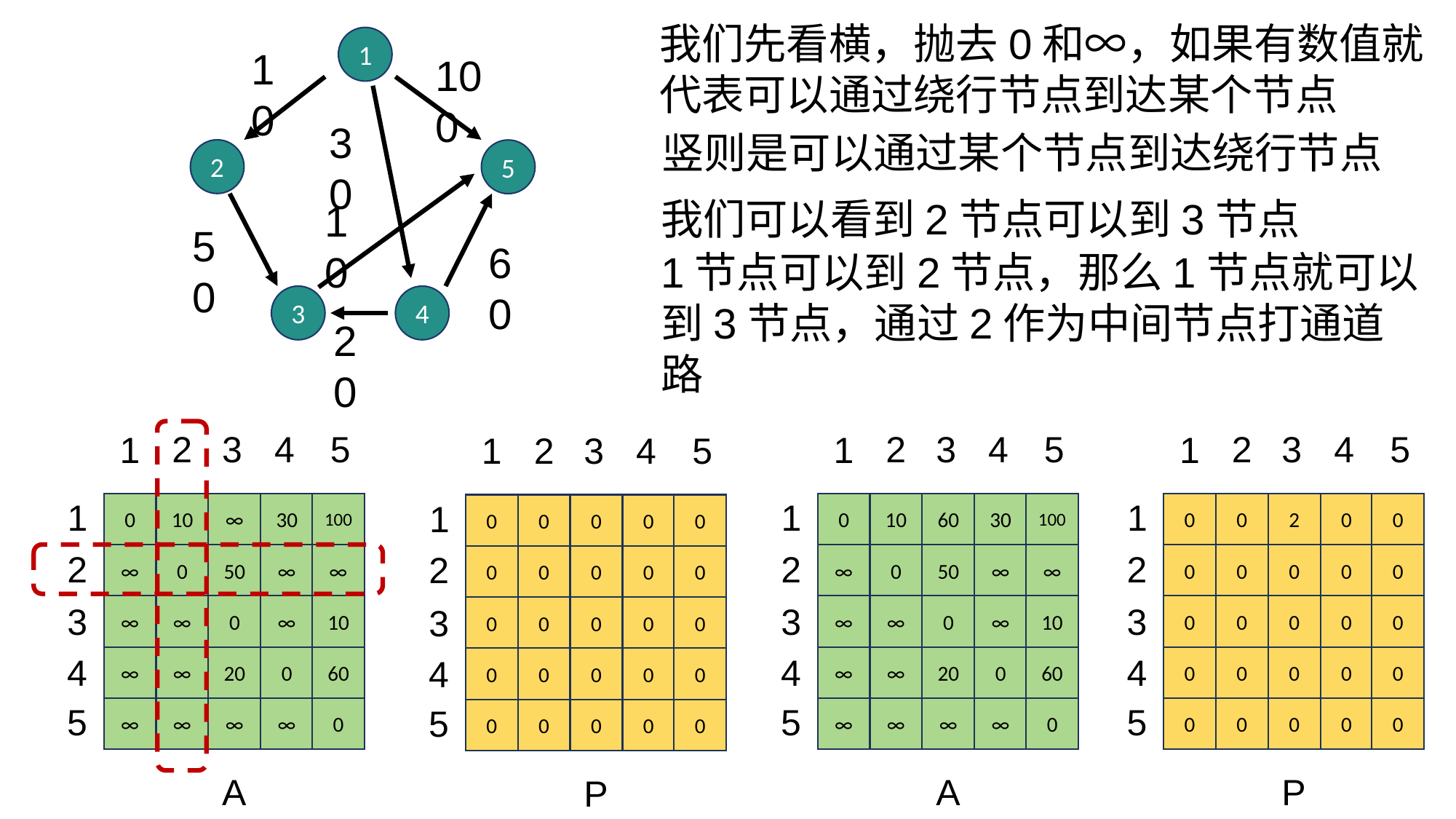

我们先看横，抛去0和∞，如果有数值就代表可以通过绕行节点到达某个节点
1
10
100
30
竖则是可以通过某个节点到达绕行节点
2
5
我们可以看到2节点可以到3节点
10
50
60
1节点可以到2节点，那么1节点就可以到3节点，通过2作为中间节点打通道路
3
4
20
4
5
4
5
4
5
3
3
3
2
2
2
1
1
1
4
5
3
2
1
1
1
1
1
10
30
100
10
30
100
0
0
0
0
∞
0
60
0
2
0
0
0
0
0
2
2
2
2

0
∞
∞
0
∞
∞
0
0
0
∞
50
∞
50
0
0
0
0
0
0
0

3
3
3
3
∞
∞
10
∞
∞
10
0
0
0
∞
0
∞
0
0
0
0
0
0
0
0
4
4
4
4
∞
0
60
∞
0
60
0
0
0
∞
20
∞
20
0
0
0
0
0
0
0
5
5
5
5
∞
∞
0
∞
∞
0
0
0
0
∞
∞
∞
∞
0
0
0
0
0
0
0
A1
A2
P2
P1